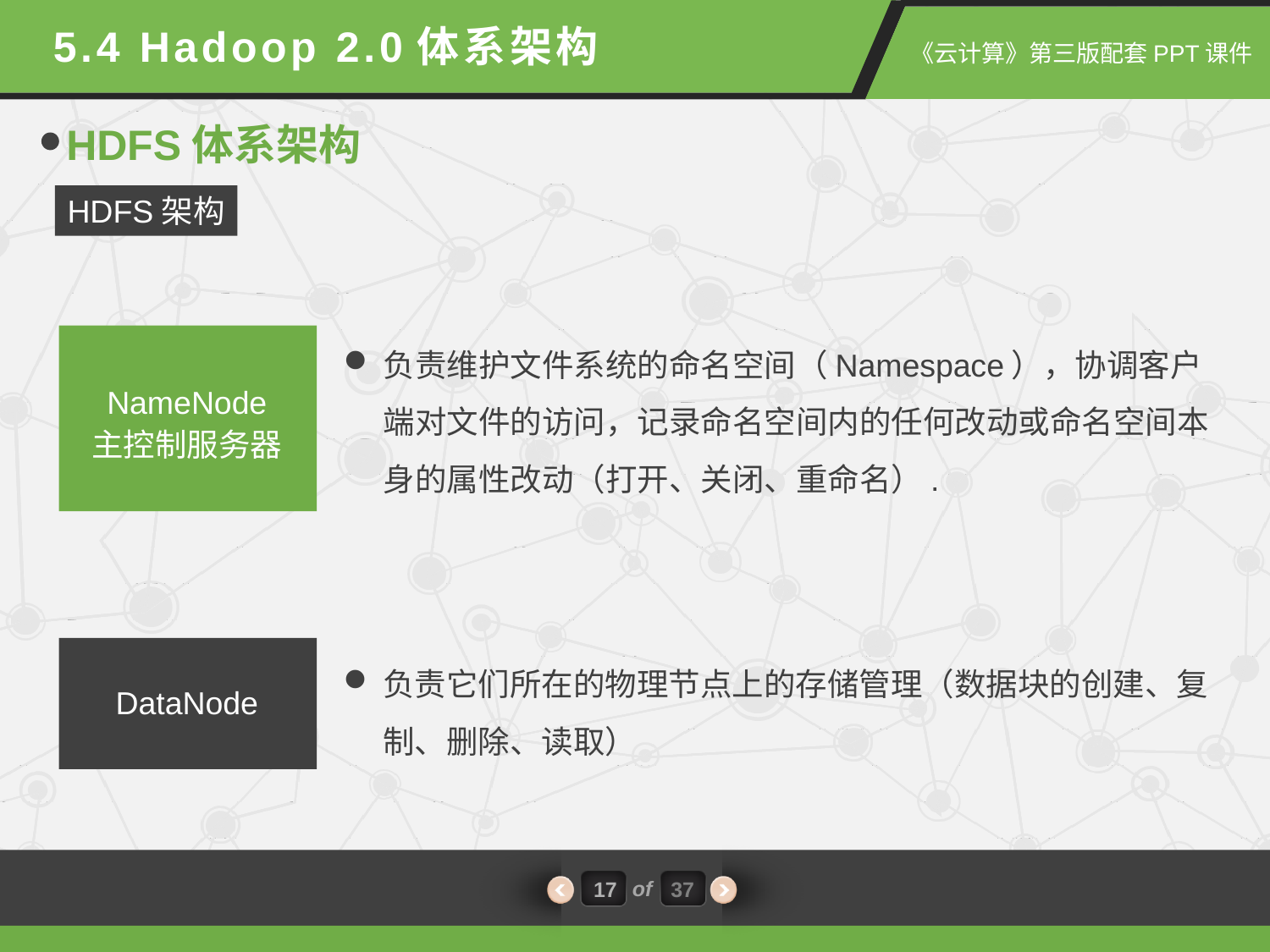

5.4 Hadoop 2.0体系架构
HDFS体系架构

HDFS架构
负责维护文件系统的命名空间（Namespace），协调客户端对文件的访问，记录命名空间内的任何改动或命名空间本身的属性改动（打开、关闭、重命名）.

NameNode
主控制服务器

负责它们所在的物理节点上的存储管理（数据块的创建、复制、删除、读取）
DataNode
17